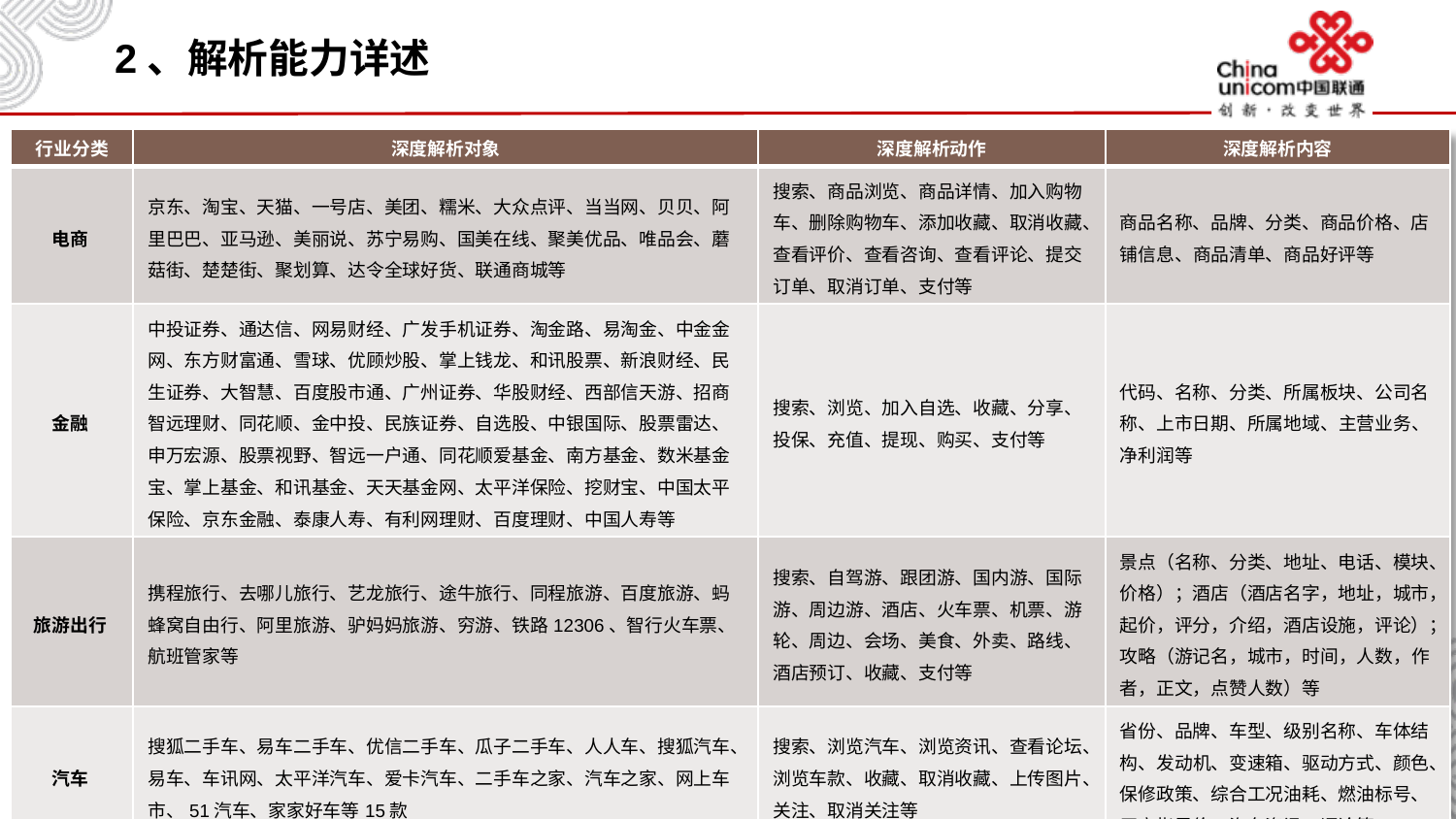

# 2、解析能力详述
| 行业分类 | 深度解析对象 | 深度解析动作 | 深度解析内容 |
| --- | --- | --- | --- |
| 电商 | 京东、淘宝、天猫、一号店、美团、糯米、大众点评、当当网、贝贝、阿里巴巴、亚马逊、美丽说、苏宁易购、国美在线、聚美优品、唯品会、蘑菇街、楚楚街、聚划算、达令全球好货、联通商城等 | 搜索、商品浏览、商品详情、加入购物车、删除购物车、添加收藏、取消收藏、查看评价、查看咨询、查看评论、提交订单、取消订单、支付等 | 商品名称、品牌、分类、商品价格、店铺信息、商品清单、商品好评等 |
| 金融 | 中投证券、通达信、网易财经、广发手机证券、淘金路、易淘金、中金金网、东方财富通、雪球、优顾炒股、掌上钱龙、和讯股票、新浪财经、民生证券、大智慧、百度股市通、广州证券、华股财经、西部信天游、招商智远理财、同花顺、金中投、民族证券、自选股、中银国际、股票雷达、申万宏源、股票视野、智远一户通、同花顺爱基金、南方基金、数米基金宝、掌上基金、和讯基金、天天基金网、太平洋保险、挖财宝、中国太平保险、京东金融、泰康人寿、有利网理财、百度理财、中国人寿等 | 搜索、浏览、加入自选、收藏、分享、投保、充值、提现、购买、支付等 | 代码、名称、分类、所属板块、公司名称、上市日期、所属地域、主营业务、净利润等 |
| 旅游出行 | 携程旅行、去哪儿旅行、艺龙旅行、途牛旅行、同程旅游、百度旅游、蚂蜂窝自由行、阿里旅游、驴妈妈旅游、穷游、铁路12306、智行火车票、航班管家等 | 搜索、自驾游、跟团游、国内游、国际游、周边游、酒店、火车票、机票、游轮、周边、会场、美食、外卖、路线、酒店预订、收藏、支付等 | 景点（名称、分类、地址、电话、模块、价格）；酒店（酒店名字，地址，城市，起价，评分，介绍，酒店设施，评论）；攻略（游记名，城市，时间，人数，作者，正文，点赞人数）等 |
| 汽车 | 搜狐二手车、易车二手车、优信二手车、瓜子二手车、人人车、搜狐汽车、易车、车讯网、太平洋汽车、爱卡汽车、二手车之家、汽车之家、网上车市、51汽车、家家好车等15款 | 搜索、浏览汽车、浏览资讯、查看论坛、浏览车款、收藏、取消收藏、上传图片、关注、取消关注等 | 省份、品牌、车型、级别名称、车体结构、发动机、变速箱、驱动方式、颜色、保修政策、综合工况油耗、燃油标号、厂商指导价、汽车资讯、评论等 |
| 母婴 | 摇篮网、摇篮孕育、妈妈网、太平洋亲子、亲自宝典、宝宝树等 | 搜索、问答、浏览知识、圈子、百科、育儿、营养、食谱、早教等 | 问答、知识、百科、周刊、圈子、问答、育儿、营养、食谱、早教等 |